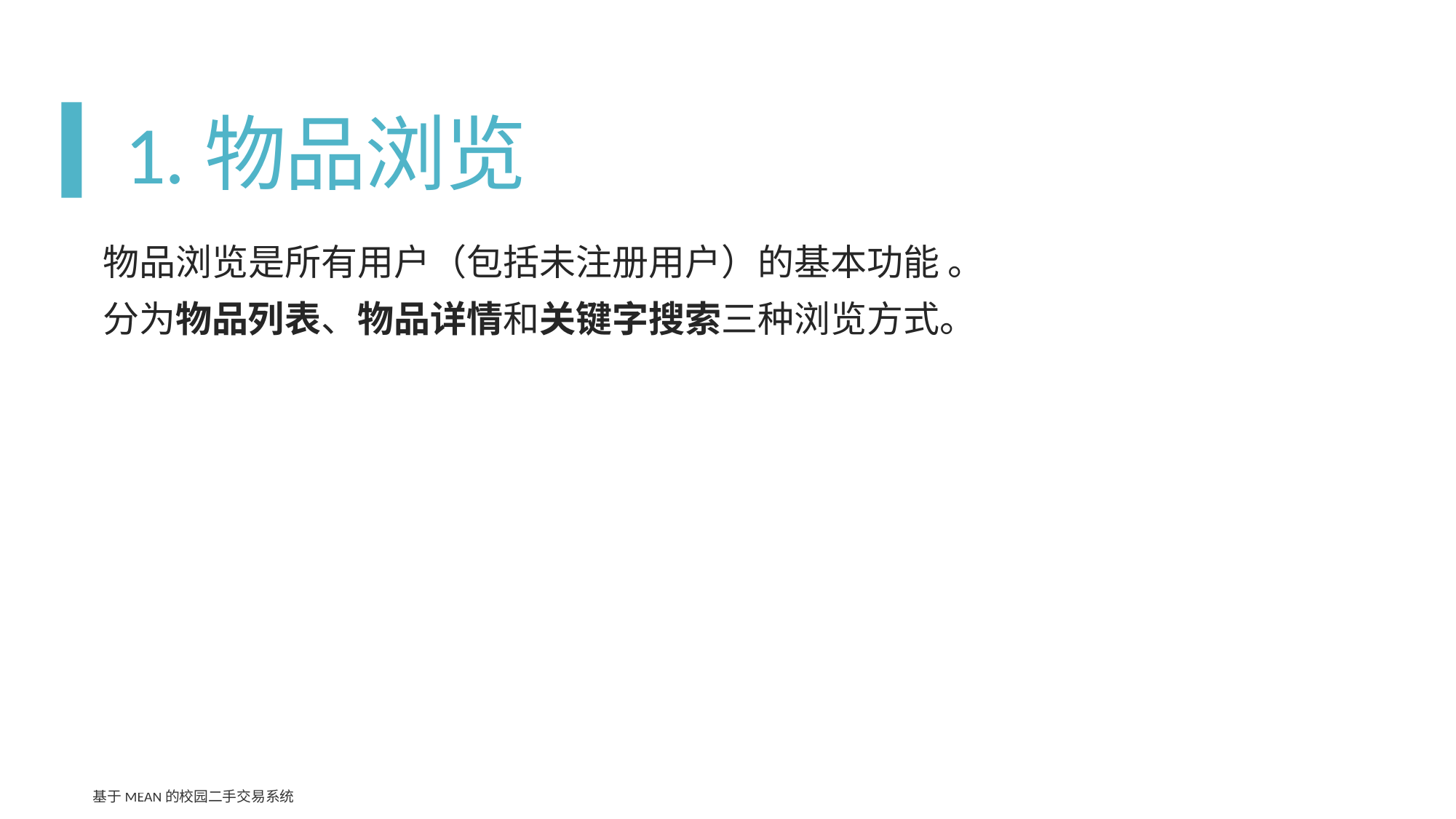

# 1.物品浏览

物品浏览是所有用户（包括未注册用户）的基本功能 。
分为物品列表、物品详情和关键字搜索三种浏览方式。
基于MEAN的校园二手交易系统